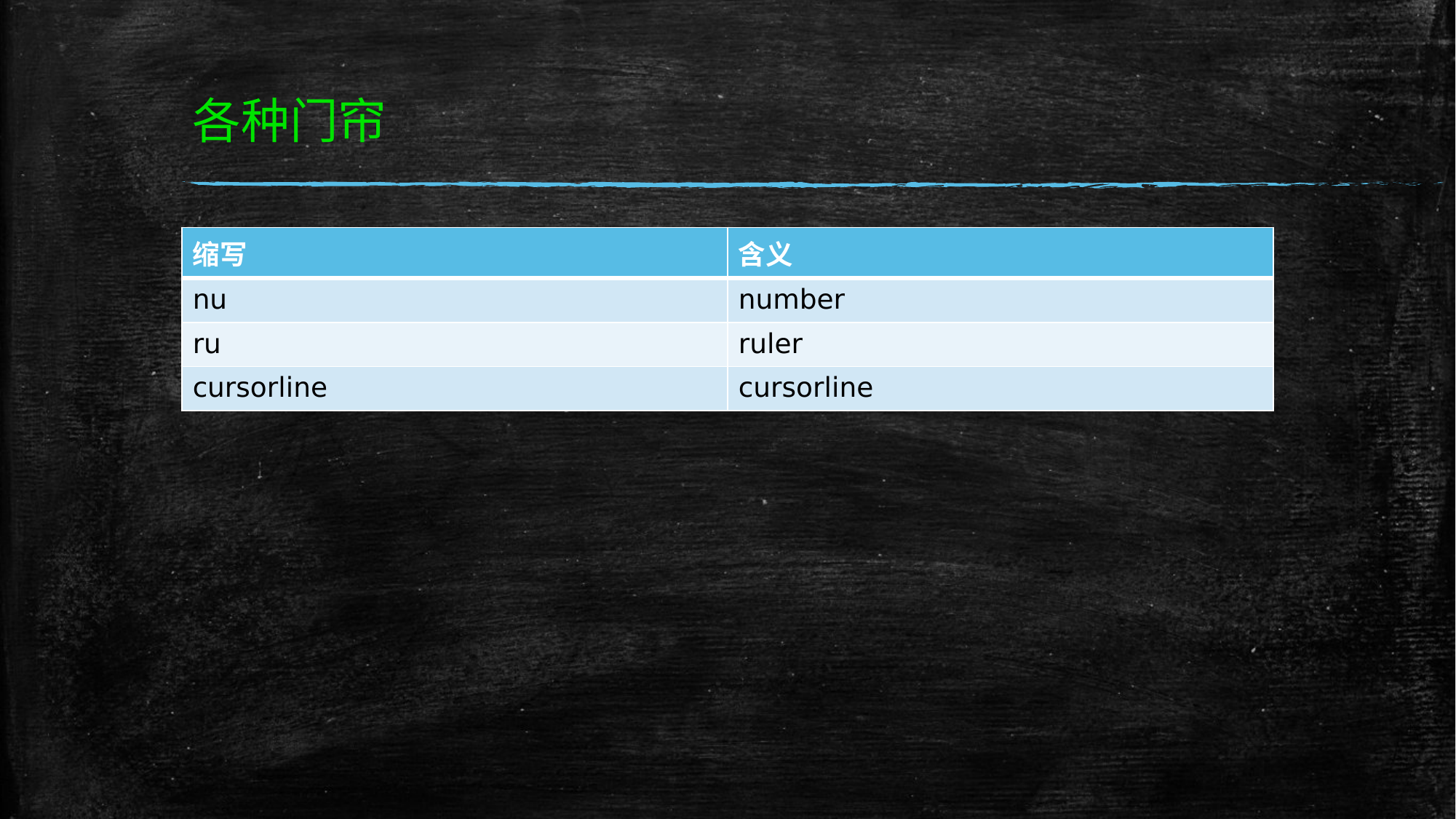

# 各种门帘
| 缩写 | 含义 |
| --- | --- |
| nu | number |
| ru | ruler |
| cursorline | cursorline |